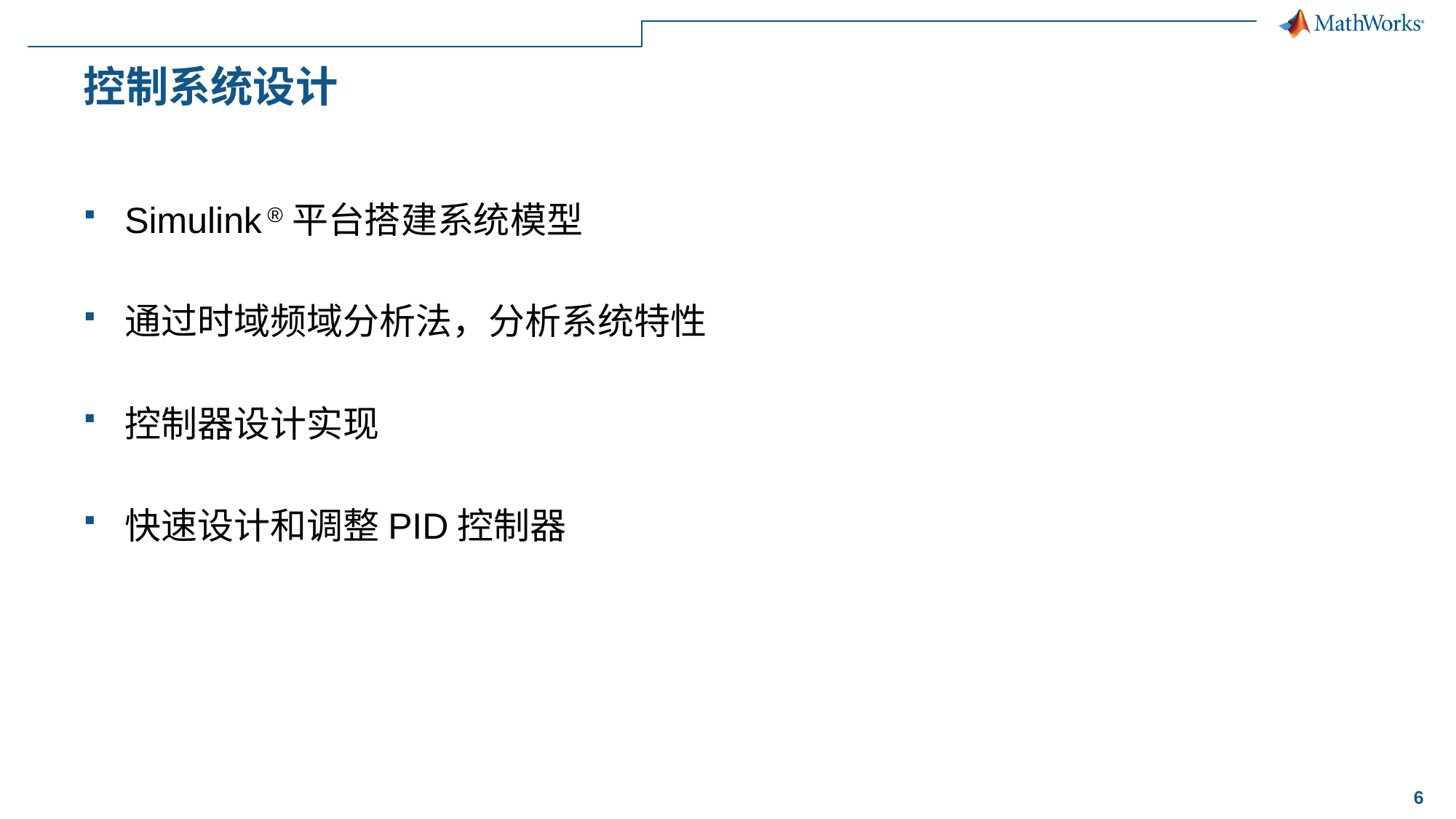

# 控制系统设计
Simulink ®平台搭建系统模型

通过时域频域分析法，分析系统特性

控制器设计实现

快速设计和调整PID控制器